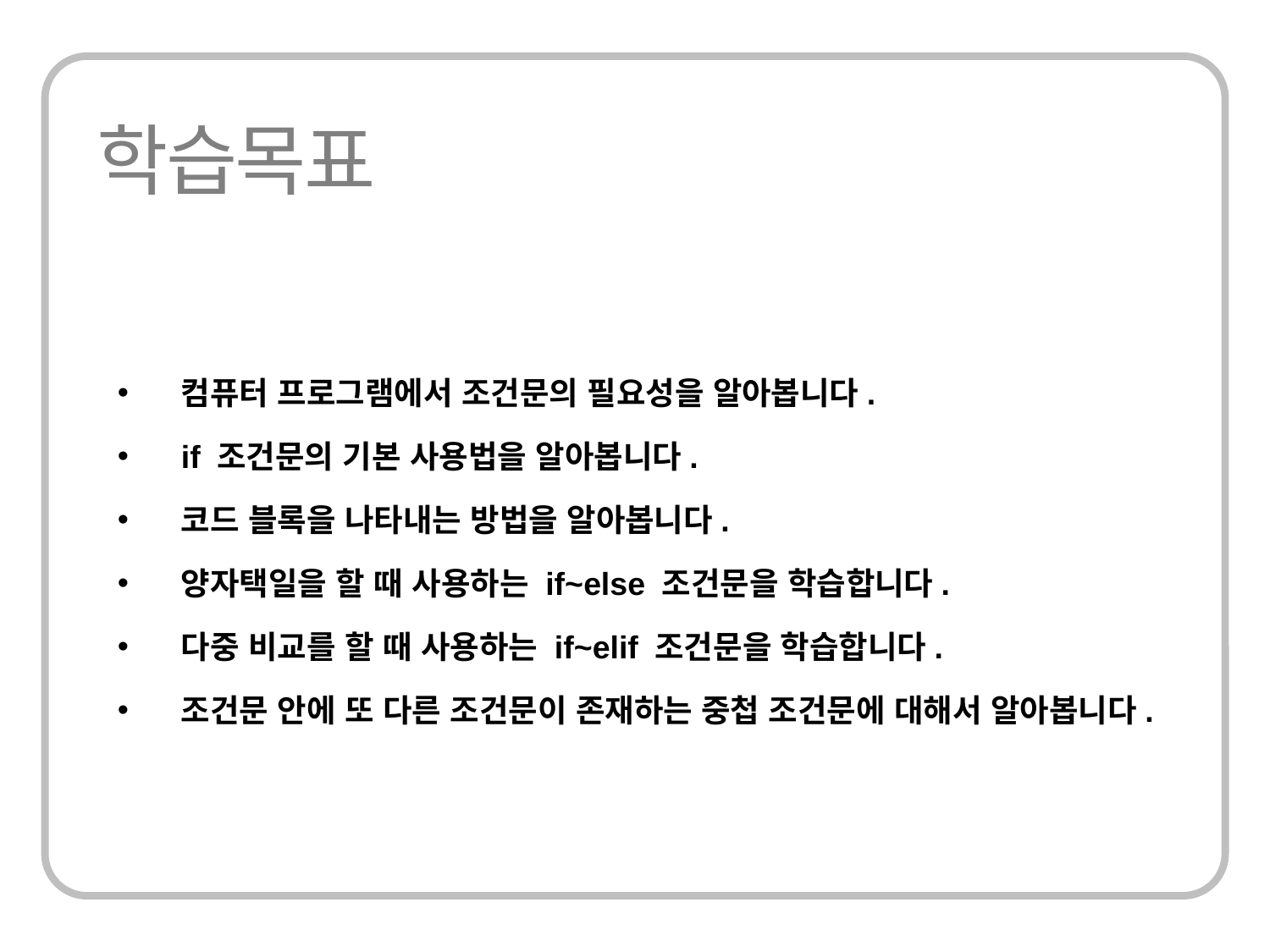

컴퓨터 프로그램에서 조건문의 필요성을 알아봅니다.
if 조건문의 기본 사용법을 알아봅니다.
코드 블록을 나타내는 방법을 알아봅니다.
양자택일을 할 때 사용하는 if~else 조건문을 학습합니다.
다중 비교를 할 때 사용하는 if~elif 조건문을 학습합니다.
조건문 안에 또 다른 조건문이 존재하는 중첩 조건문에 대해서 알아봅니다.